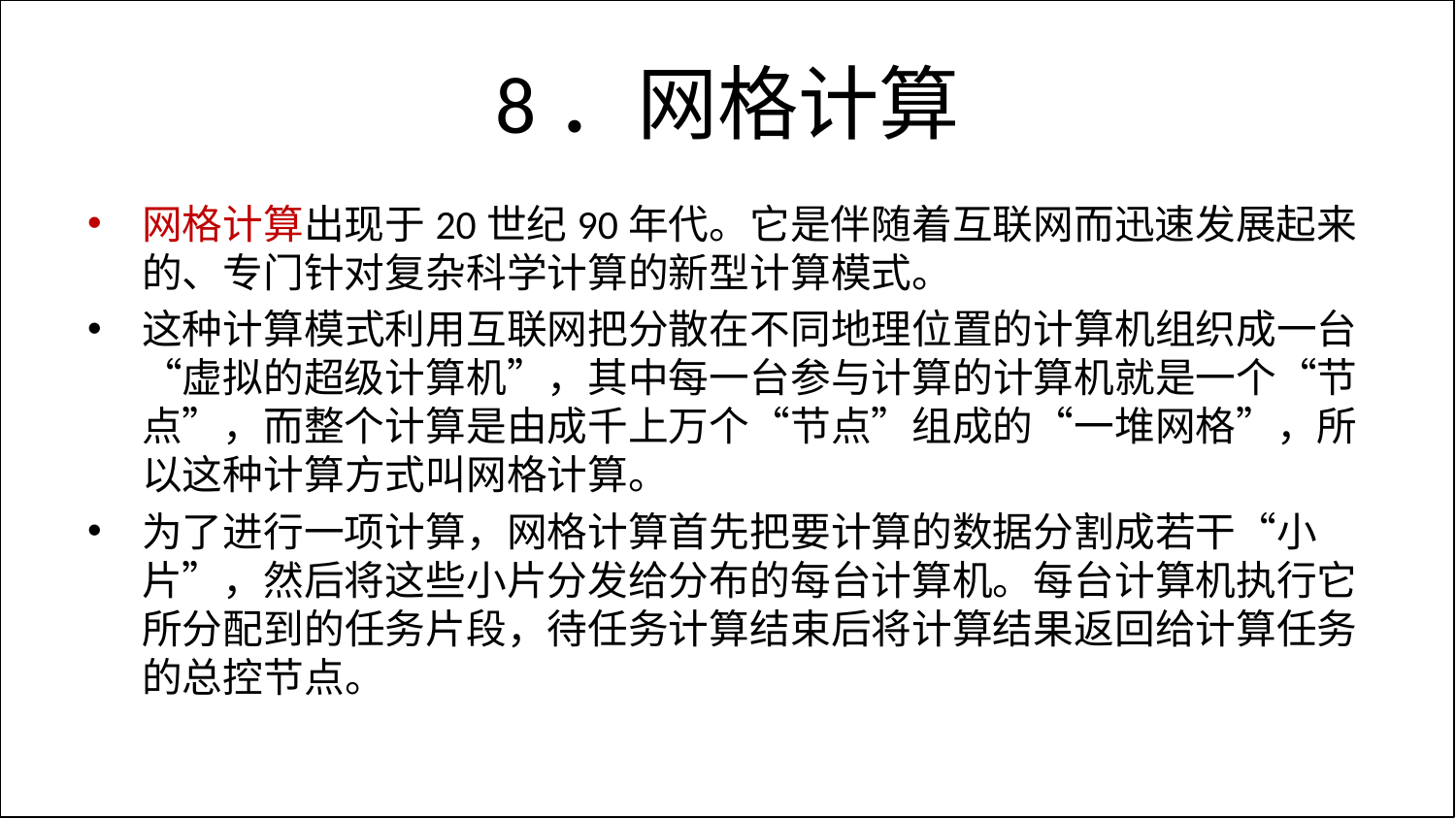

# 8．网格计算
网格计算出现于20世纪90年代。它是伴随着互联网而迅速发展起来的、专门针对复杂科学计算的新型计算模式。
这种计算模式利用互联网把分散在不同地理位置的计算机组织成一台“虚拟的超级计算机”，其中每一台参与计算的计算机就是一个“节点”，而整个计算是由成千上万个“节点”组成的“一堆网格”，所以这种计算方式叫网格计算。
为了进行一项计算，网格计算首先把要计算的数据分割成若干“小片”，然后将这些小片分发给分布的每台计算机。每台计算机执行它所分配到的任务片段，待任务计算结束后将计算结果返回给计算任务的总控节点。